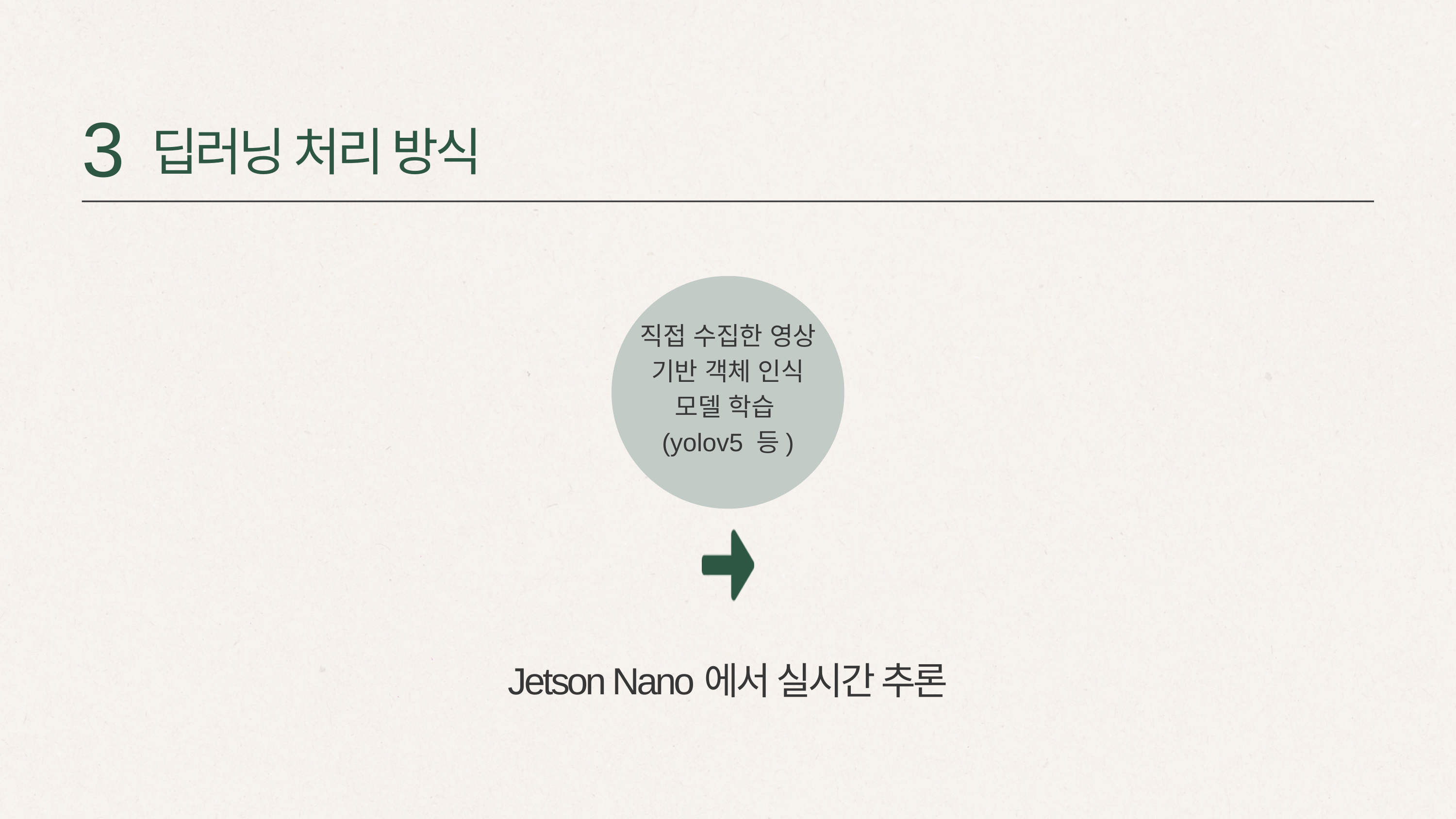

3
딥러닝 처리 방식

직접 수집한 영상 기반 객체 인식 모델 학습(yolov5 등)

Jetson Nano에서 실시간 추론